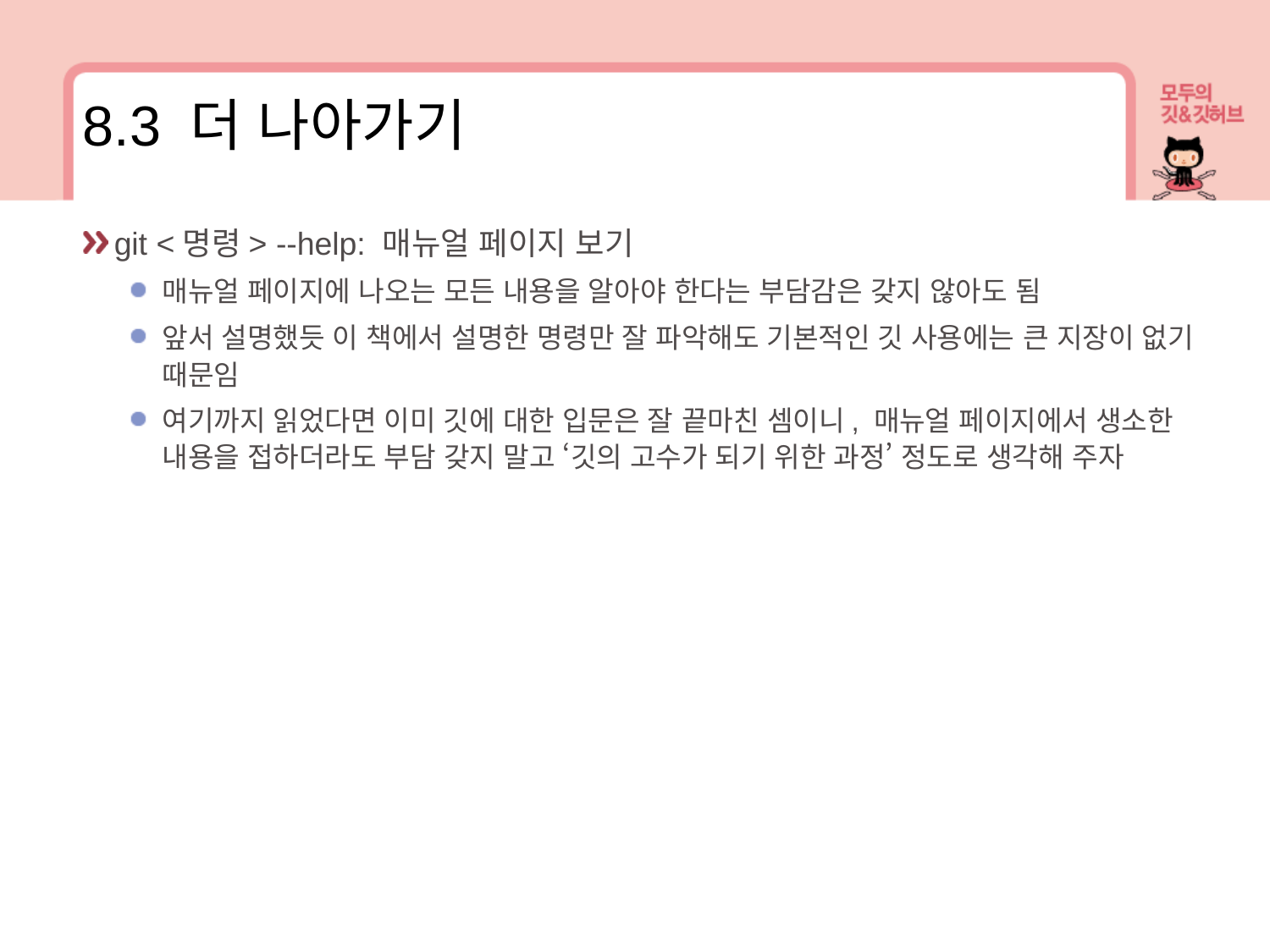

8.3 더 나아가기
git <명령> --help: 매뉴얼 페이지 보기
매뉴얼 페이지에 나오는 모든 내용을 알아야 한다는 부담감은 갖지 않아도 됨
앞서 설명했듯 이 책에서 설명한 명령만 잘 파악해도 기본적인 깃 사용에는 큰 지장이 없기 때문임
여기까지 읽었다면 이미 깃에 대한 입문은 잘 끝마친 셈이니, 매뉴얼 페이지에서 생소한 내용을 접하더라도 부담 갖지 말고 ‘깃의 고수가 되기 위한 과정’ 정도로 생각해 주자